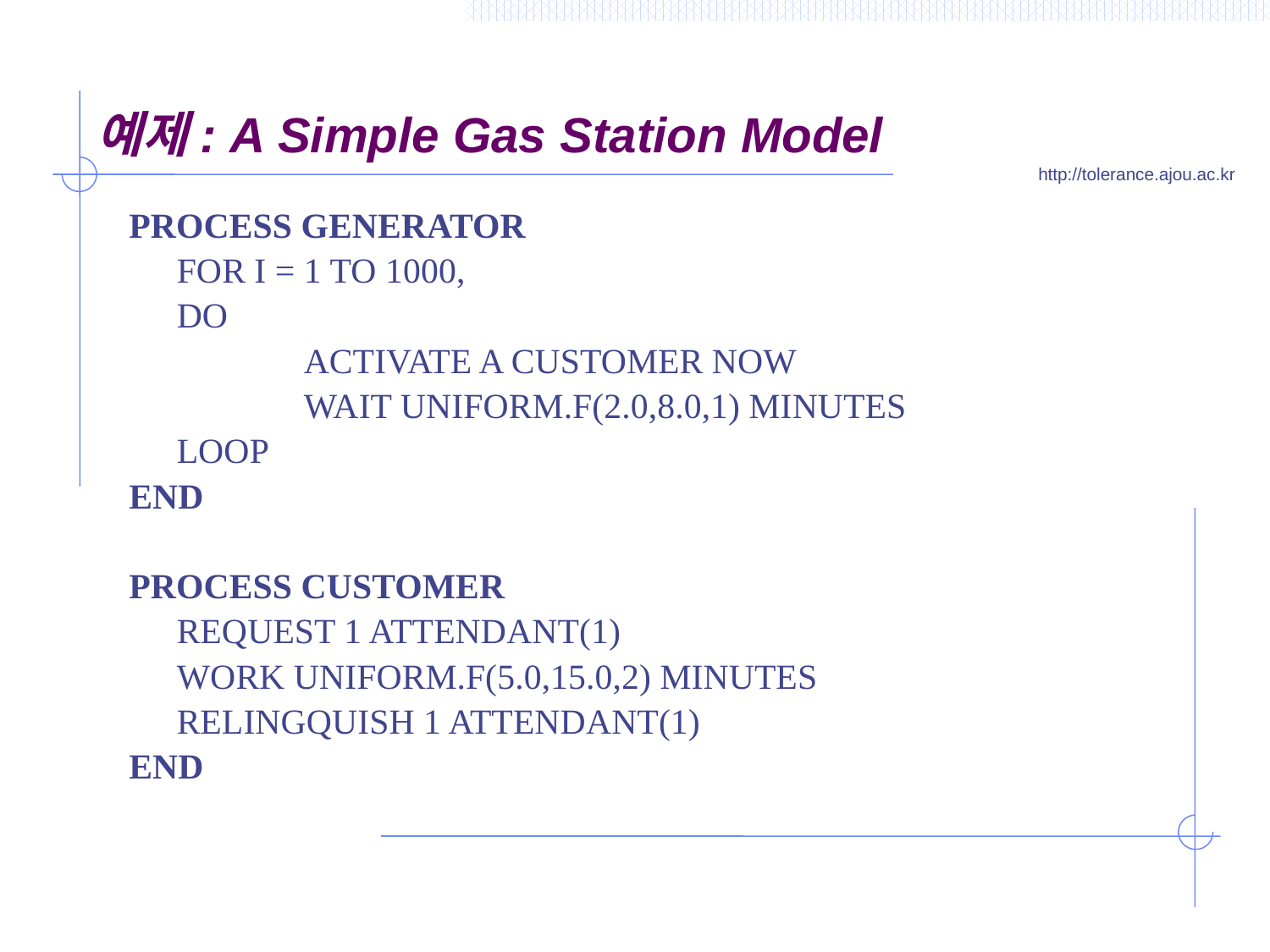

# 예제: A Simple Gas Station Model
PROCESS GENERATOR
	FOR I = 1 TO 1000,
	DO
		ACTIVATE A CUSTOMER NOW
		WAIT UNIFORM.F(2.0,8.0,1) MINUTES
	LOOP
END

PROCESS CUSTOMER
	REQUEST 1 ATTENDANT(1)
	WORK UNIFORM.F(5.0,15.0,2) MINUTES
	RELINGQUISH 1 ATTENDANT(1)
END